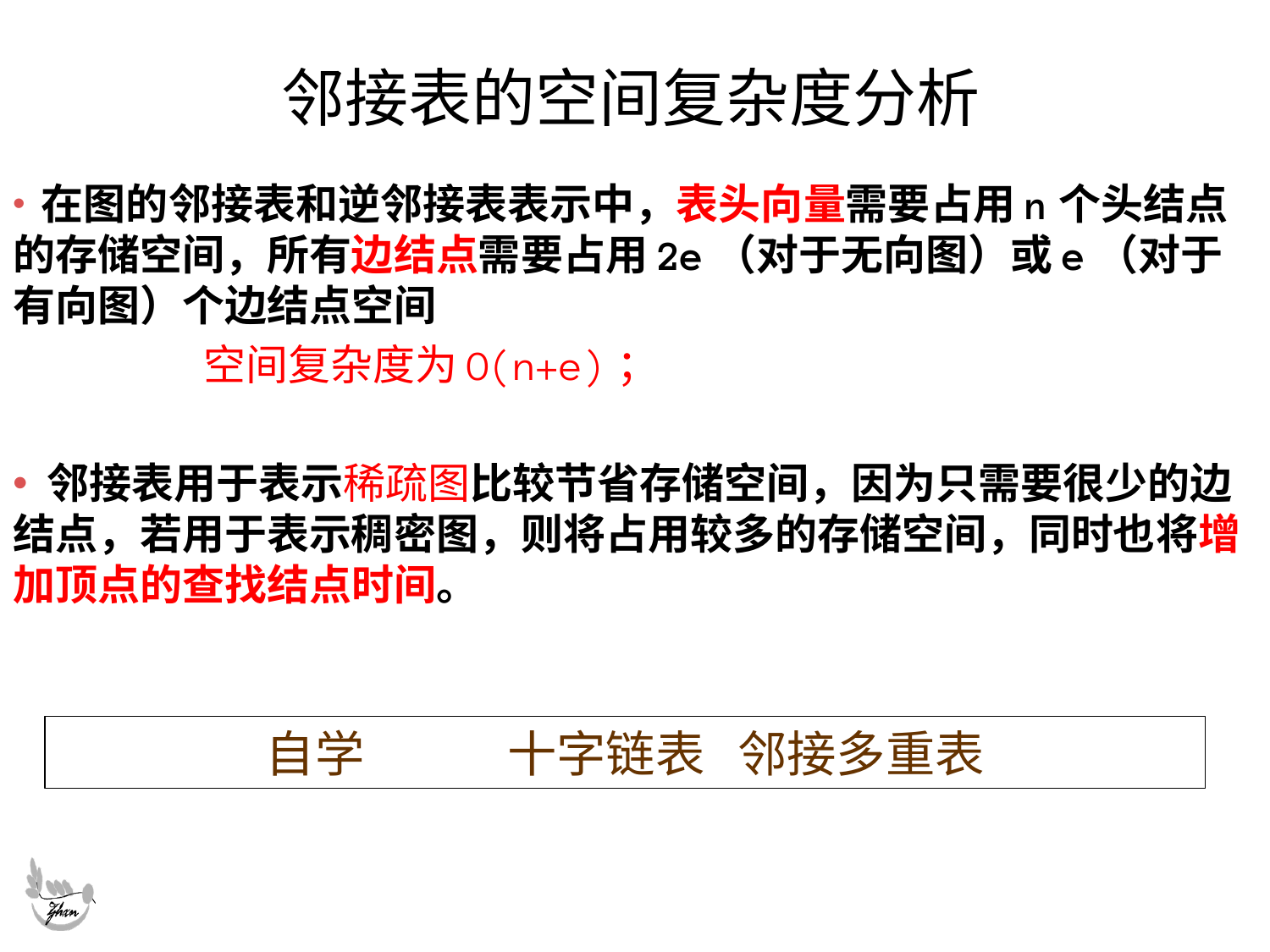

# 邻接表的空间复杂度分析
 在图的邻接表和逆邻接表表示中，表头向量需要占用n个头结点的存储空间，所有边结点需要占用2e（对于无向图）或e（对于有向图）个边结点空间
                   空间复杂度为O(n+e)；

 邻接表用于表示稀疏图比较节省存储空间，因为只需要很少的边结点，若用于表示稠密图，则将占用较多的存储空间，同时也将增加顶点的查找结点时间。

自学             十字链表   邻接多重表
54